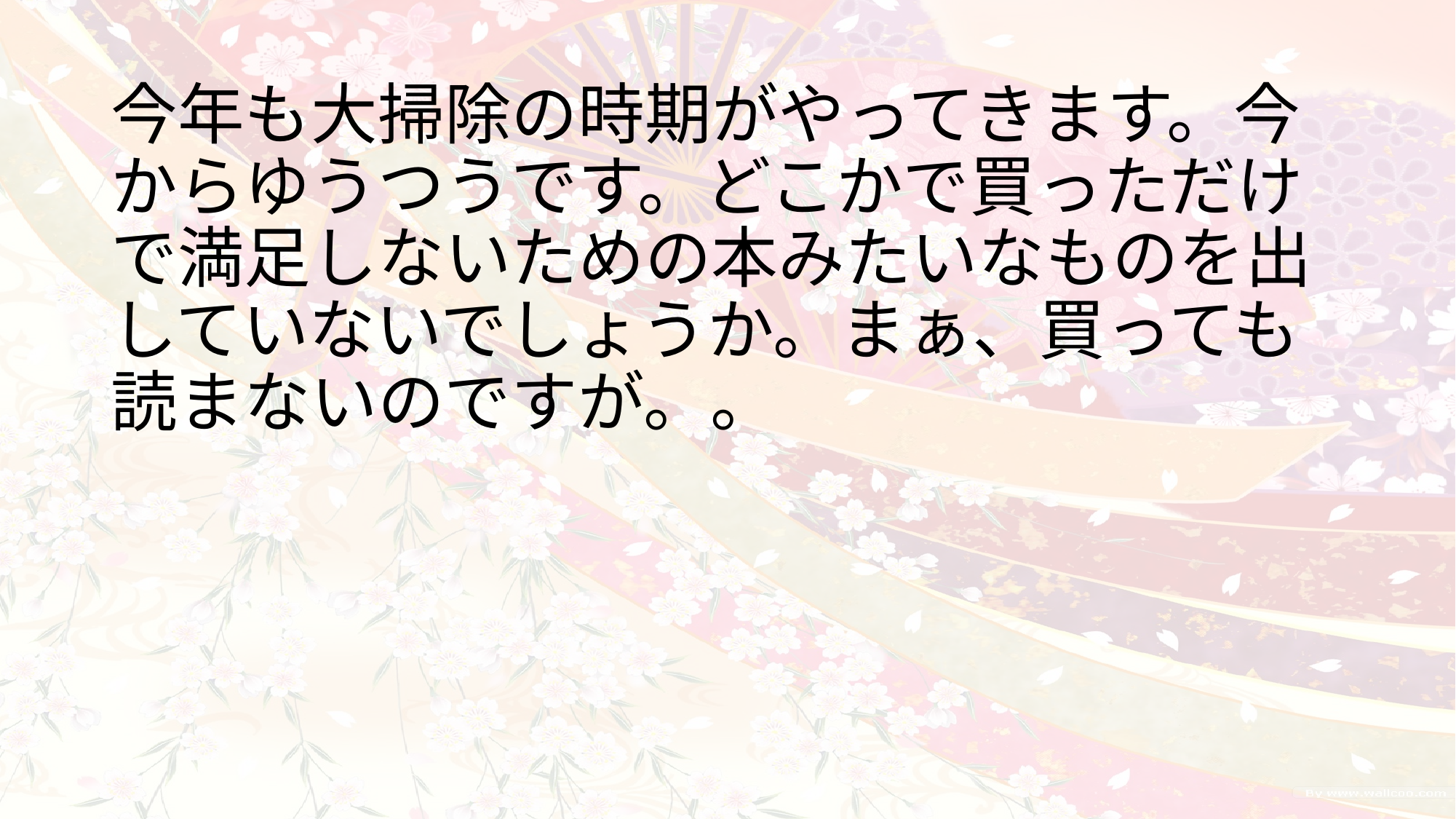

今年も大掃除の時期がやってきます。今からゆうつうです。どこかで買っただけで満足しないための本みたいなものを出していないでしょうか。まぁ、買っても読まないのですが。。